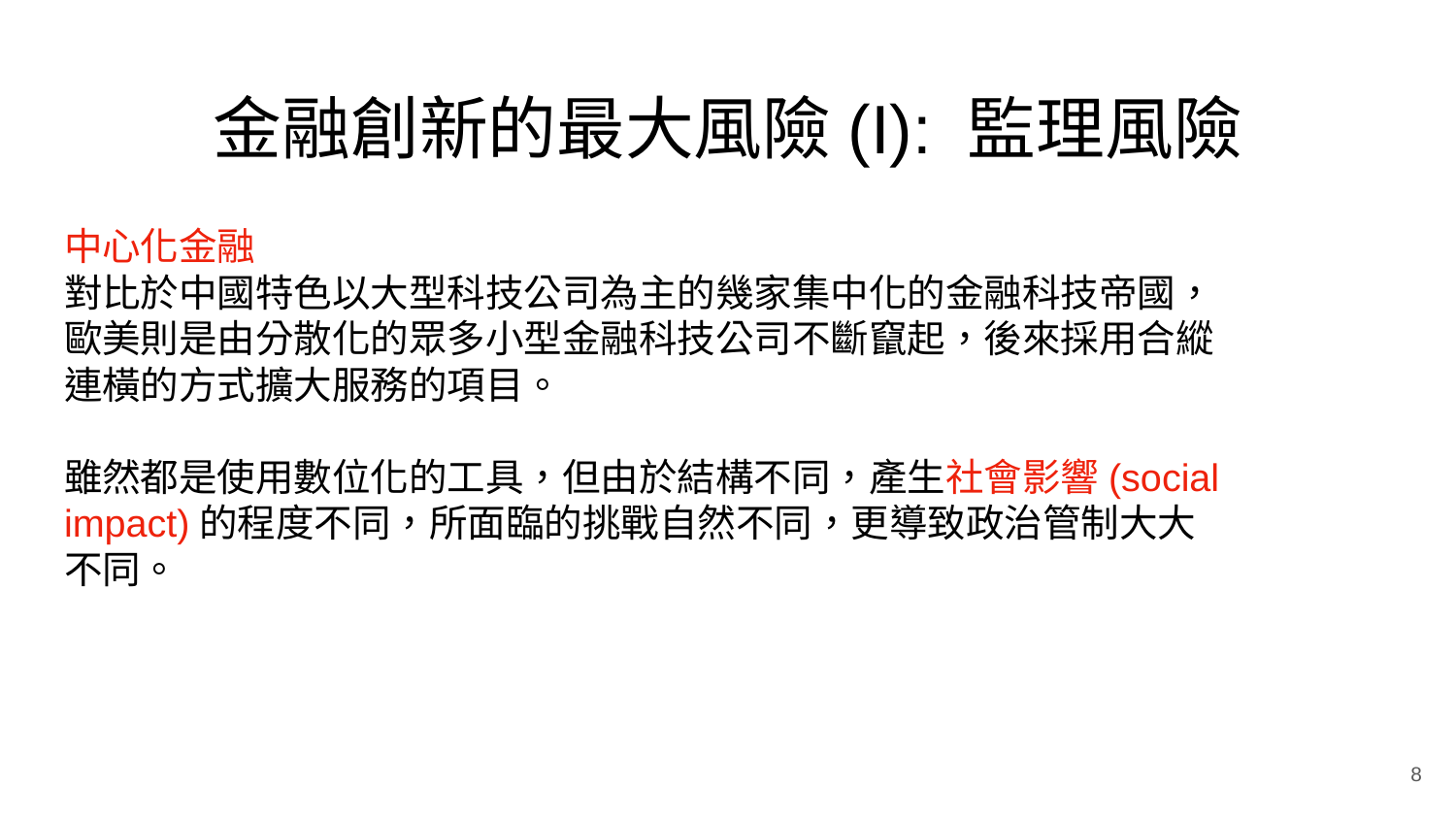

# 金融創新的最大風險(I): 監理風險
中心化金融
對比於中國特色以大型科技公司為主的幾家集中化的金融科技帝國，歐美則是由分散化的眾多小型金融科技公司不斷竄起，後來採用合縱連橫的方式擴大服務的項目。

雖然都是使用數位化的工具，但由於結構不同，產生社會影響(social impact)的程度不同，所面臨的挑戰自然不同，更導致政治管制大大不同。

8